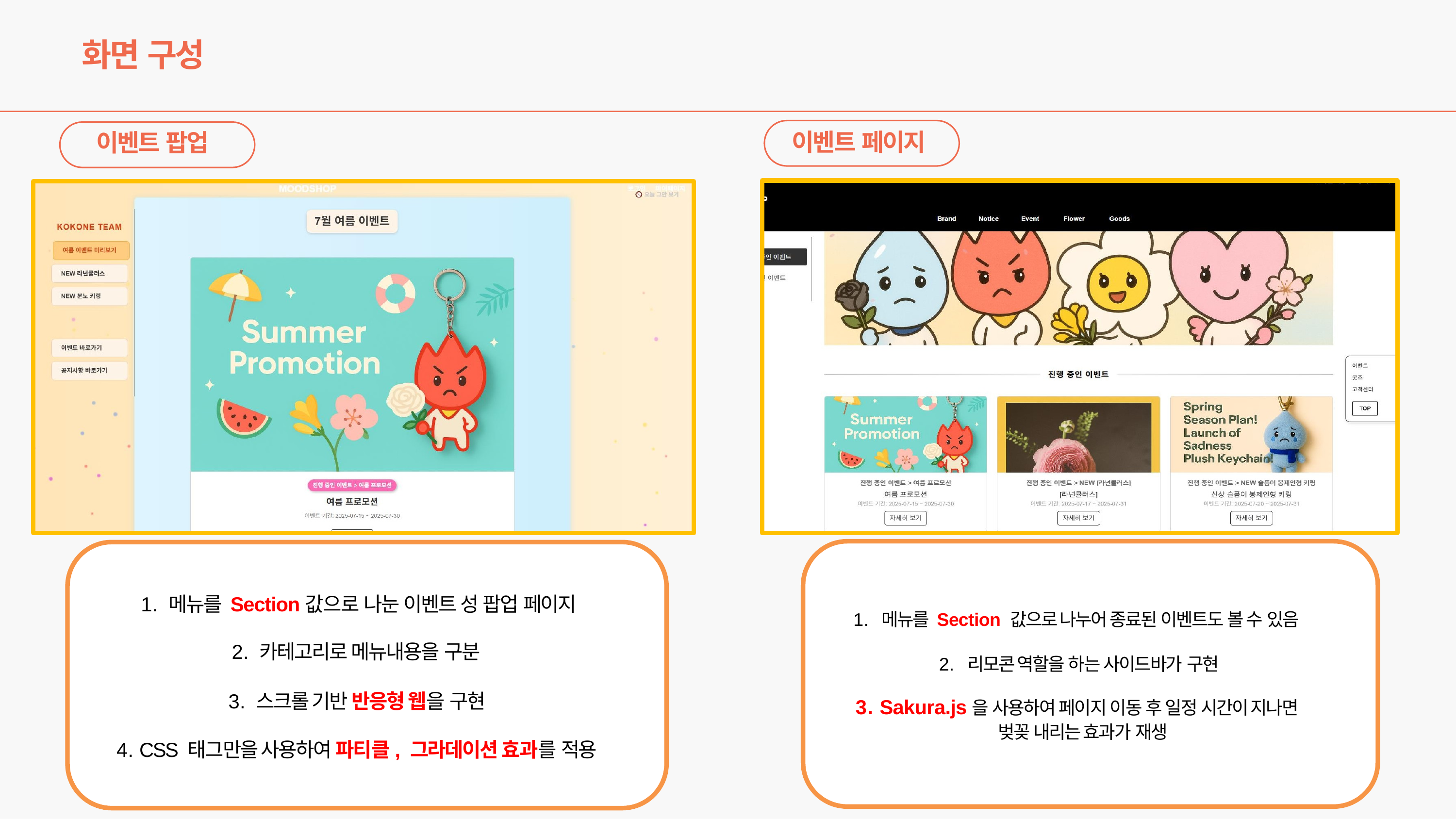

# 화면 구성

이벤트 페이지
이벤트 팝업

1. 메뉴를 Section값으로 나눈 이벤트 성 팝업 페이지
1.	메뉴를 Section 값으로 나누어 종료된 이벤트도 볼 수 있음
2. 카테고리로 메뉴내용을 구분
2.	리모콘 역할을 하는 사이드바가 구현
3. 스크롤 기반 반응형 웹을 구현
3. Sakura.js을 사용하여 페이지 이동 후 일정 시간이 지나면  벚꽂 내리는 효과가 재생
4. CSS 태그만을 사용하여 파티클, 그라데이션 효과를 적용